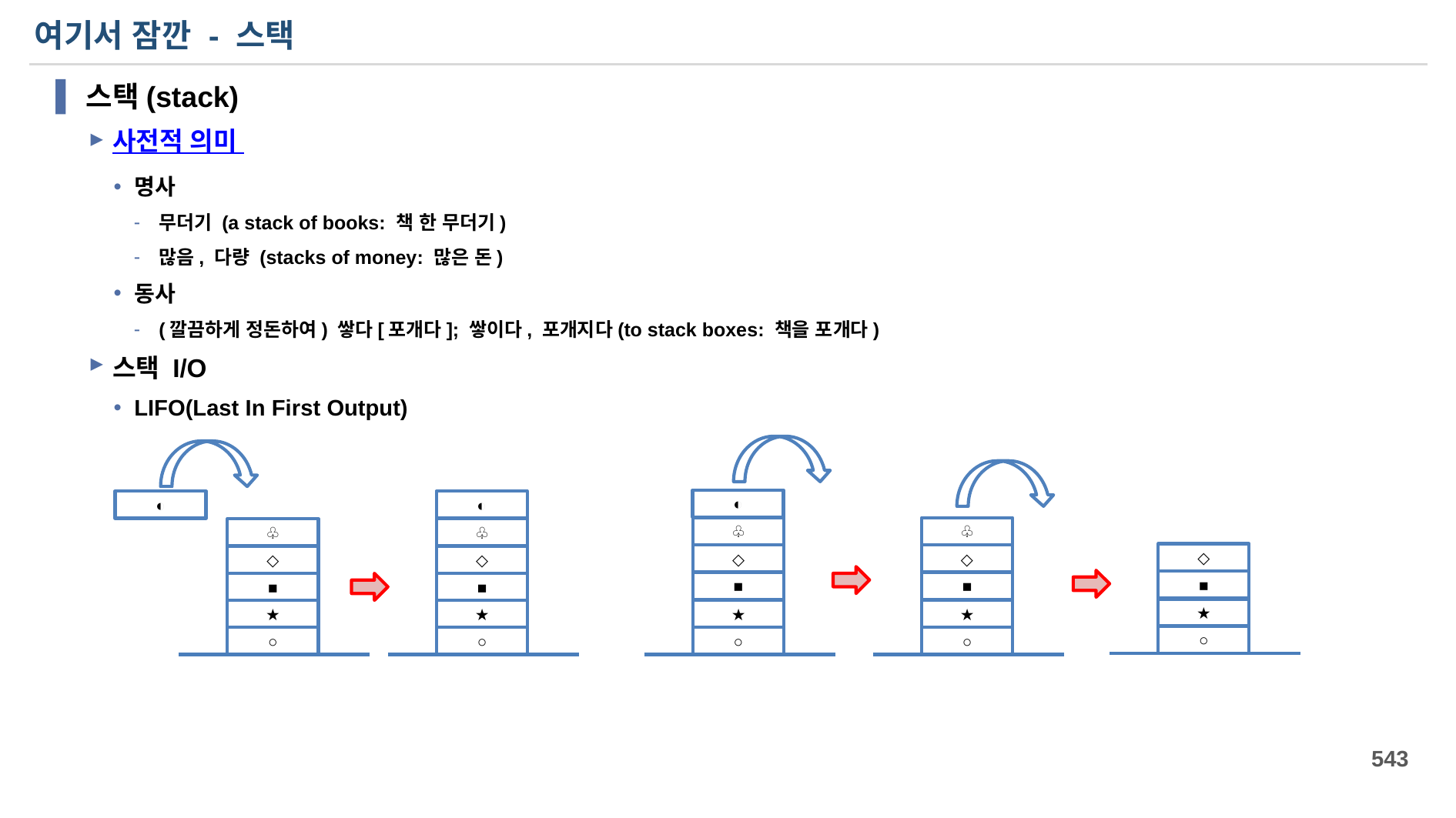

# 여기서 잠깐 - 스택
스택(stack)
사전적 의미
명사
무더기 (a stack of books: 책 한 무더기)
많음, 다량 (stacks of money: 많은 돈)
동사
(깔끔하게 정돈하여) 쌓다[포개다]; 쌓이다, 포개지다(to stack boxes: 책을 포개다)
스택 I/O
LIFO(Last In First Output)

◐
◐
◐
♧
♧
♧
♧
◇
◇
◇
◇
◇

■
■
■
■

■
★
★
★
★
★
○
○
○
○
○
543